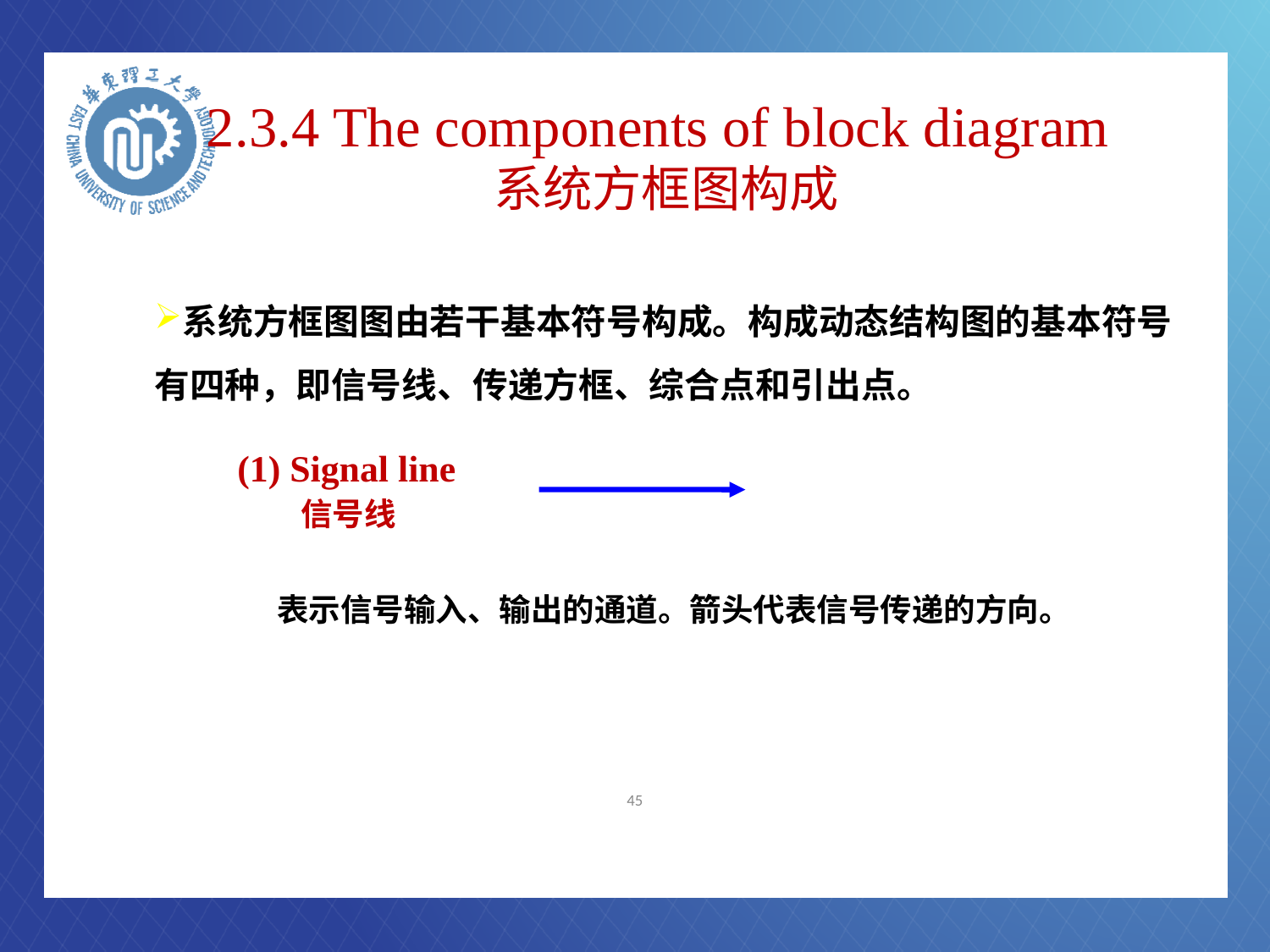

# 2.3.4 The components of block diagram 系统方框图构成
系统方框图图由若干基本符号构成。构成动态结构图的基本符号有四种，即信号线、传递方框、综合点和引出点。
(1) Signal line 信号线

表示信号输入、输出的通道。箭头代表信号传递的方向。
45